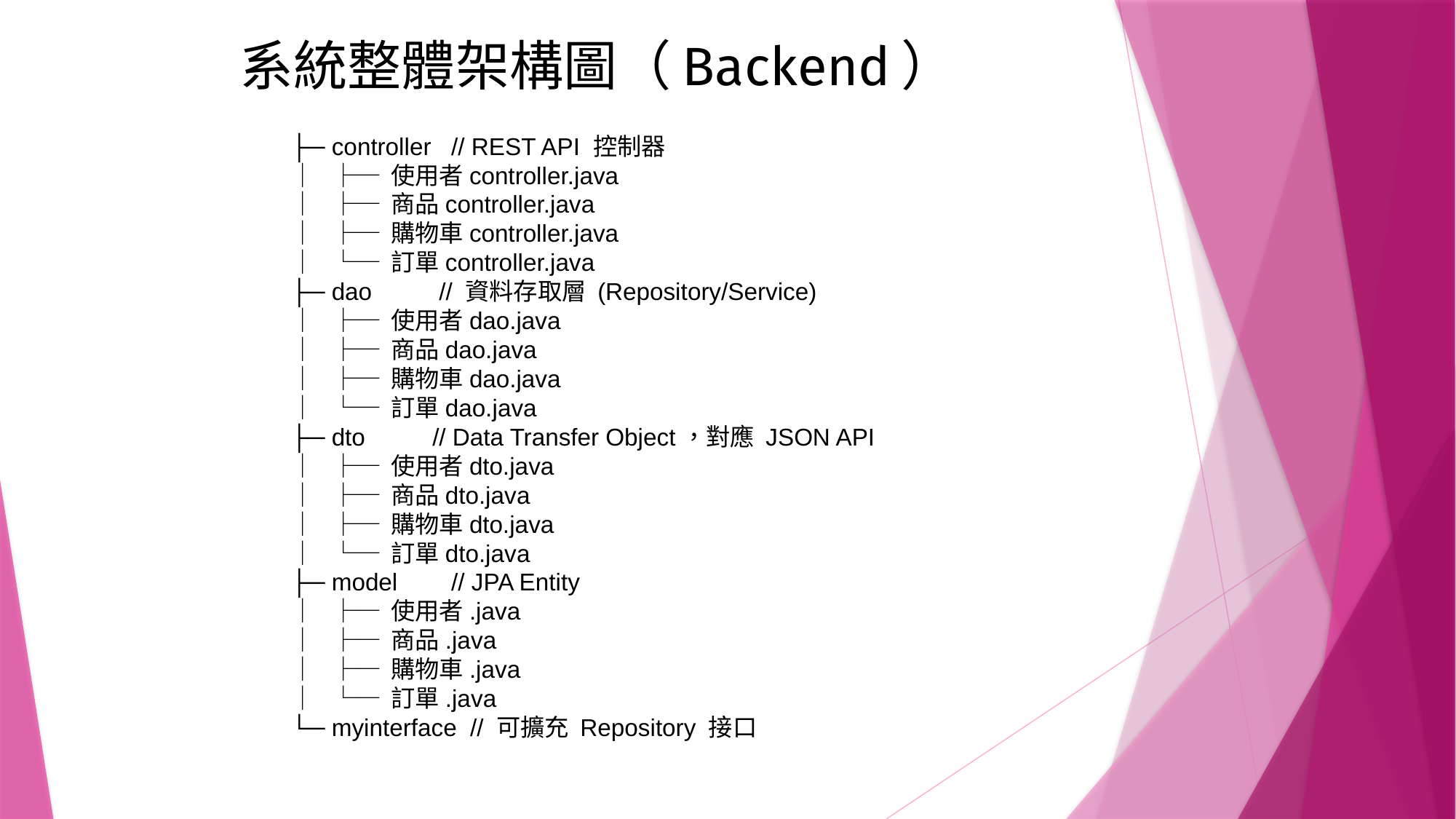

# 系統整體架構圖（Backend）
├─ controller   // REST API 控制器
│   ├─ 使用者controller.java
│   ├─ 商品controller.java
│   ├─ 購物車controller.java
│   └─ 訂單controller.java
├─ dao          // 資料存取層 (Repository/Service)
│   ├─ 使用者dao.java
│   ├─ 商品dao.java
│   ├─ 購物車dao.java
│   └─ 訂單dao.java
├─ dto          // Data Transfer Object，對應 JSON API
│   ├─ 使用者dto.java
│   ├─ 商品dto.java
│   ├─ 購物車dto.java
│   └─ 訂單dto.java
├─ model        // JPA Entity
│   ├─ 使用者.java
│   ├─ 商品.java
│   ├─ 購物車.java
│   └─ 訂單.java
└─ myinterface  // 可擴充 Repository 接口